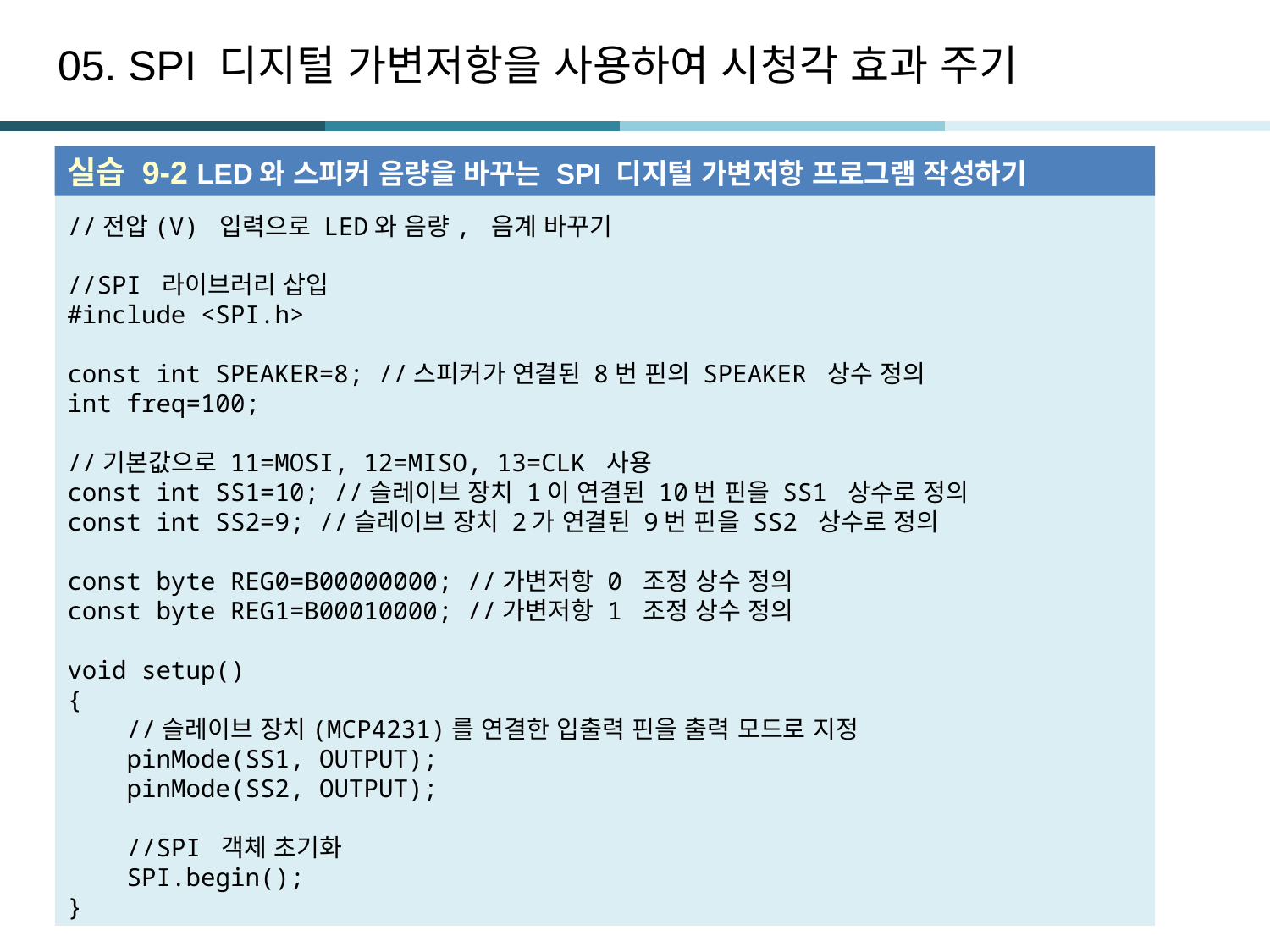

# 05. SPI 디지털 가변저항을 사용하여 시청각 효과 주기
실습 9-2 LED와 스피커 음량을 바꾸는 SPI 디지털 가변저항 프로그램 작성하기

//전압(V) 입력으로 LED와 음량, 음계 바꾸기

//SPI 라이브러리 삽입
#include <SPI.h>

const int SPEAKER=8; //스피커가 연결된 8번 핀의 SPEAKER 상수 정의
int freq=100;

//기본값으로 11=MOSI, 12=MISO, 13=CLK 사용
const int SS1=10; //슬레이브 장치 1이 연결된 10번 핀을 SS1 상수로 정의
const int SS2=9; //슬레이브 장치 2가 연결된 9번 핀을 SS2 상수로 정의

const byte REG0=B00000000; //가변저항 0 조정 상수 정의
const byte REG1=B00010000; //가변저항 1 조정 상수 정의

void setup()
{
    //슬레이브 장치(MCP4231)를 연결한 입출력 핀을 출력 모드로 지정
    pinMode(SS1, OUTPUT);
    pinMode(SS2, OUTPUT);

    //SPI 객체 초기화
    SPI.begin();
}